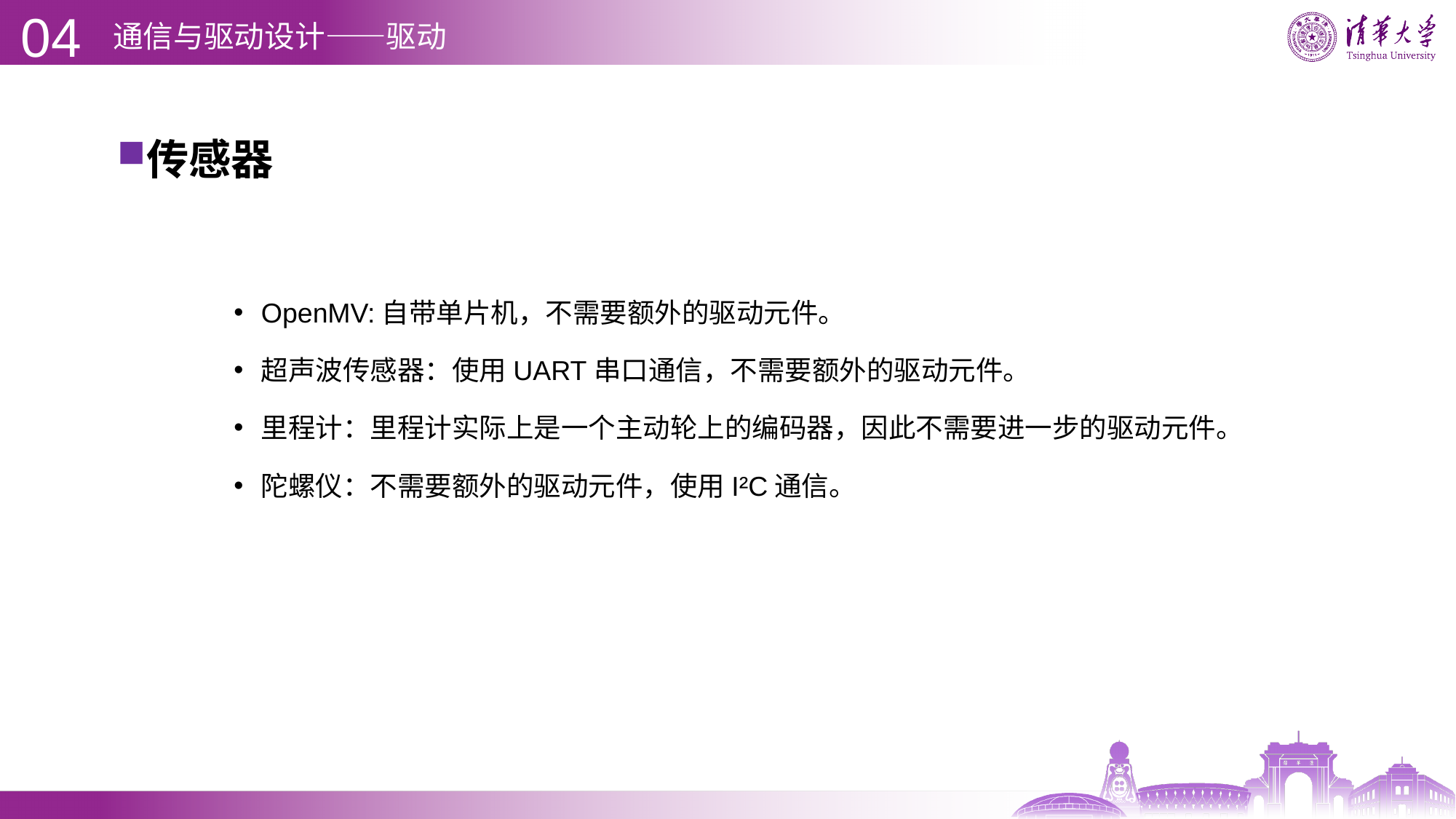

04
# 通信与驱动设计——驱动
传感器
OpenMV:自带单片机，不需要额外的驱动元件。
超声波传感器：使用UART串口通信，不需要额外的驱动元件。
里程计：里程计实际上是一个主动轮上的编码器，因此不需要进一步的驱动元件。
陀螺仪：不需要额外的驱动元件，使用I²C通信。